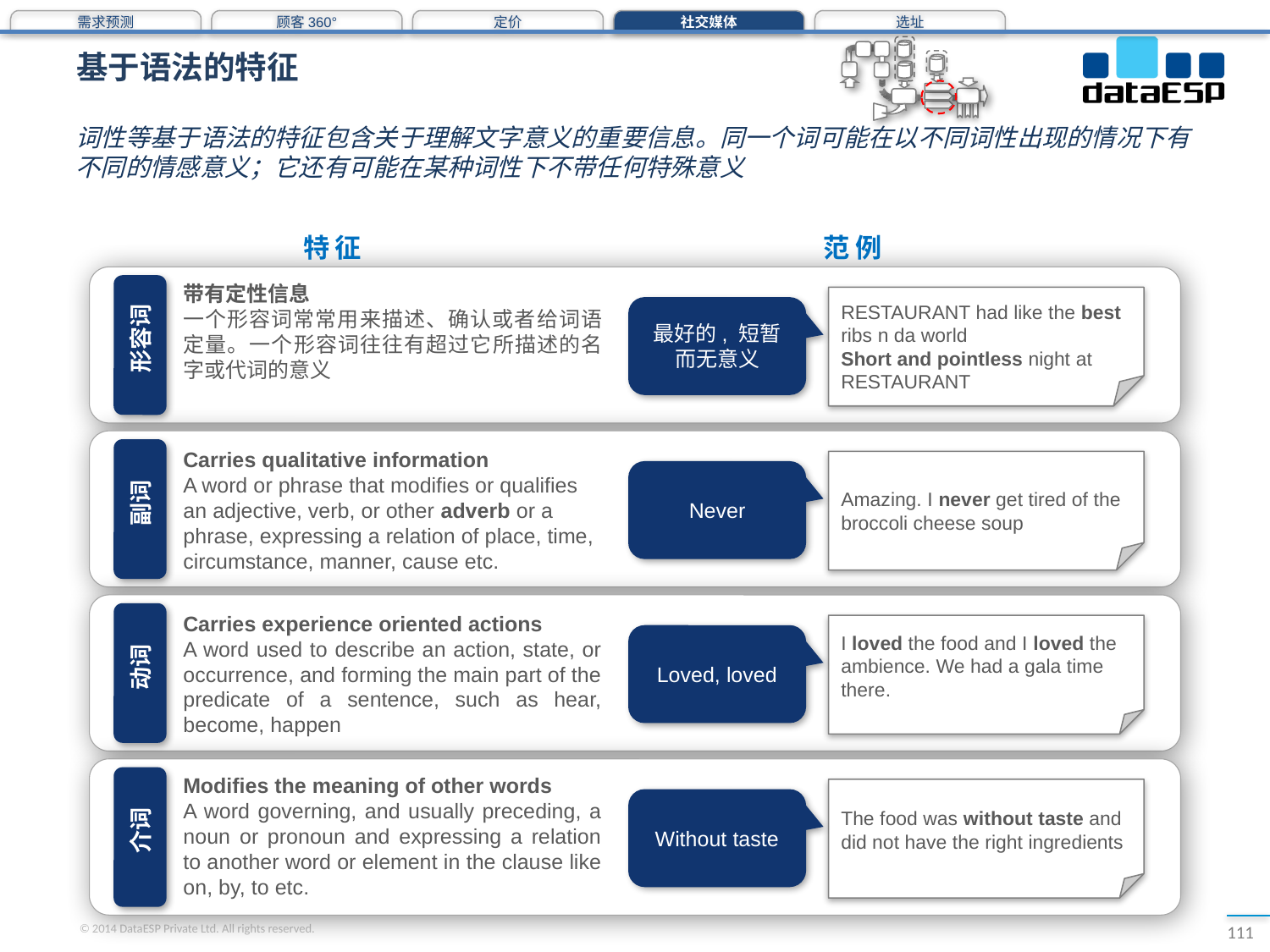

需求预测
顾客360°

定价
社交媒体
选址
# 基于语法的特征

词性等基于语法的特征包含关于理解文字意义的重要信息。同一个词可能在以不同词性出现的情况下有不同的情感意义；它还有可能在某种词性下不带任何特殊意义
特征
范例

带有定性信息
一个形容词常常用来描述、确认或者给词语定量。一个形容词往往有超过它所描述的名字或代词的意义
RESTAURANT had like the best ribs n da world
Short and pointless night at RESTAURANT
最好的, 短暂而无意义
形容词

Carries qualitative information
A word or phrase that modifies or qualifies an adjective, verb, or other adverb or a phrase, expressing a relation of place, time, circumstance, manner, cause etc.

Amazing. I never get tired of the broccoli cheese soup
Never
副词

Carries experience oriented actions
A word used to describe an action, state, or occurrence, and forming the main part of the predicate of a sentence, such as hear, become, happen
I loved the food and I loved the ambience. We had a gala time there.
Loved, loved
动词

Modifies the meaning of other words
A word governing, and usually preceding, a noun or pronoun and expressing a relation to another word or element in the clause like on, by, to etc.
The food was without taste and did not have the right ingredients
Without taste
介词